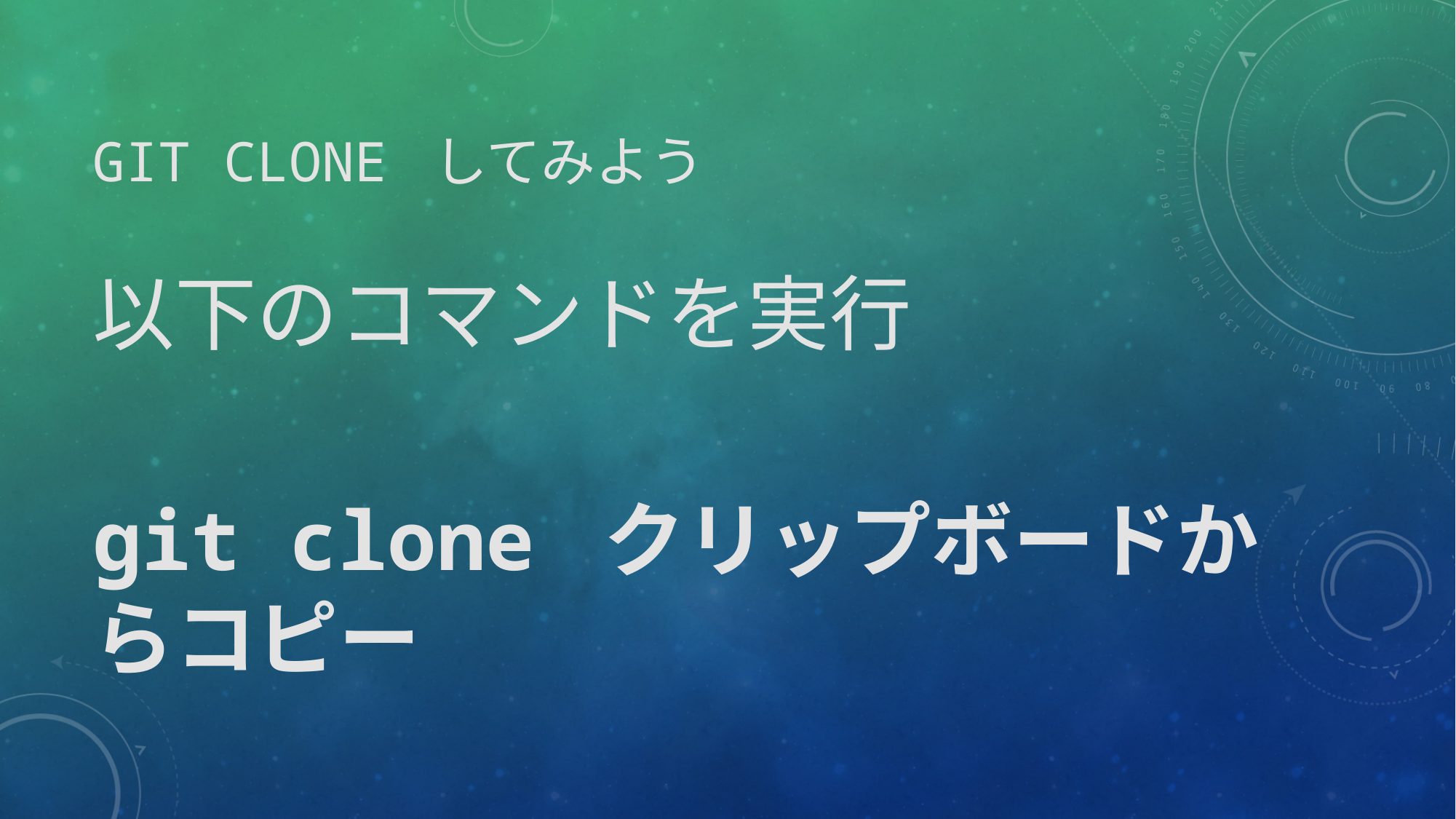

# git clone してみよう
以下のコマンドを実行

git clone クリップボードからコピー